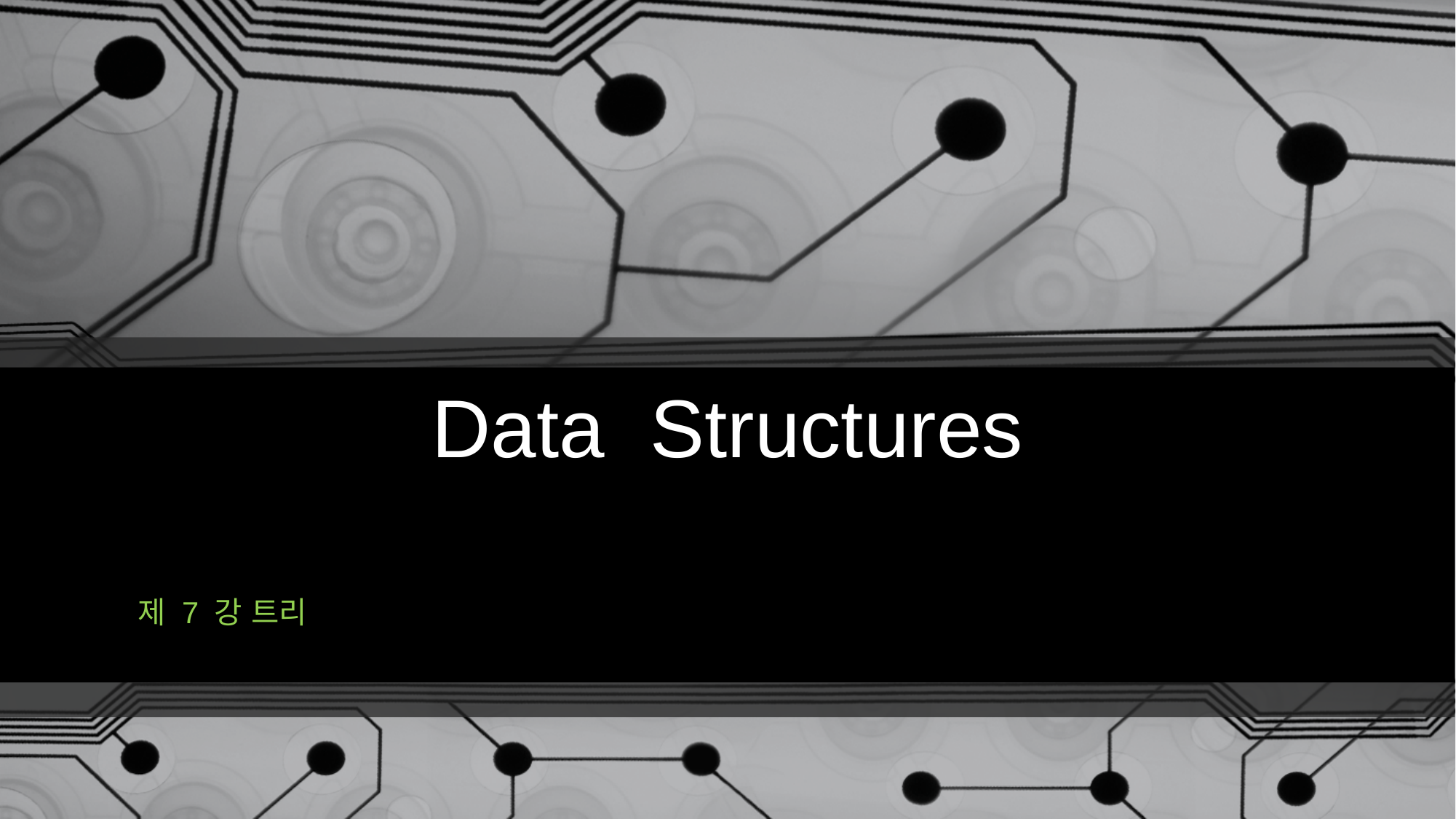

# Data  Structures
제 7 강 트리